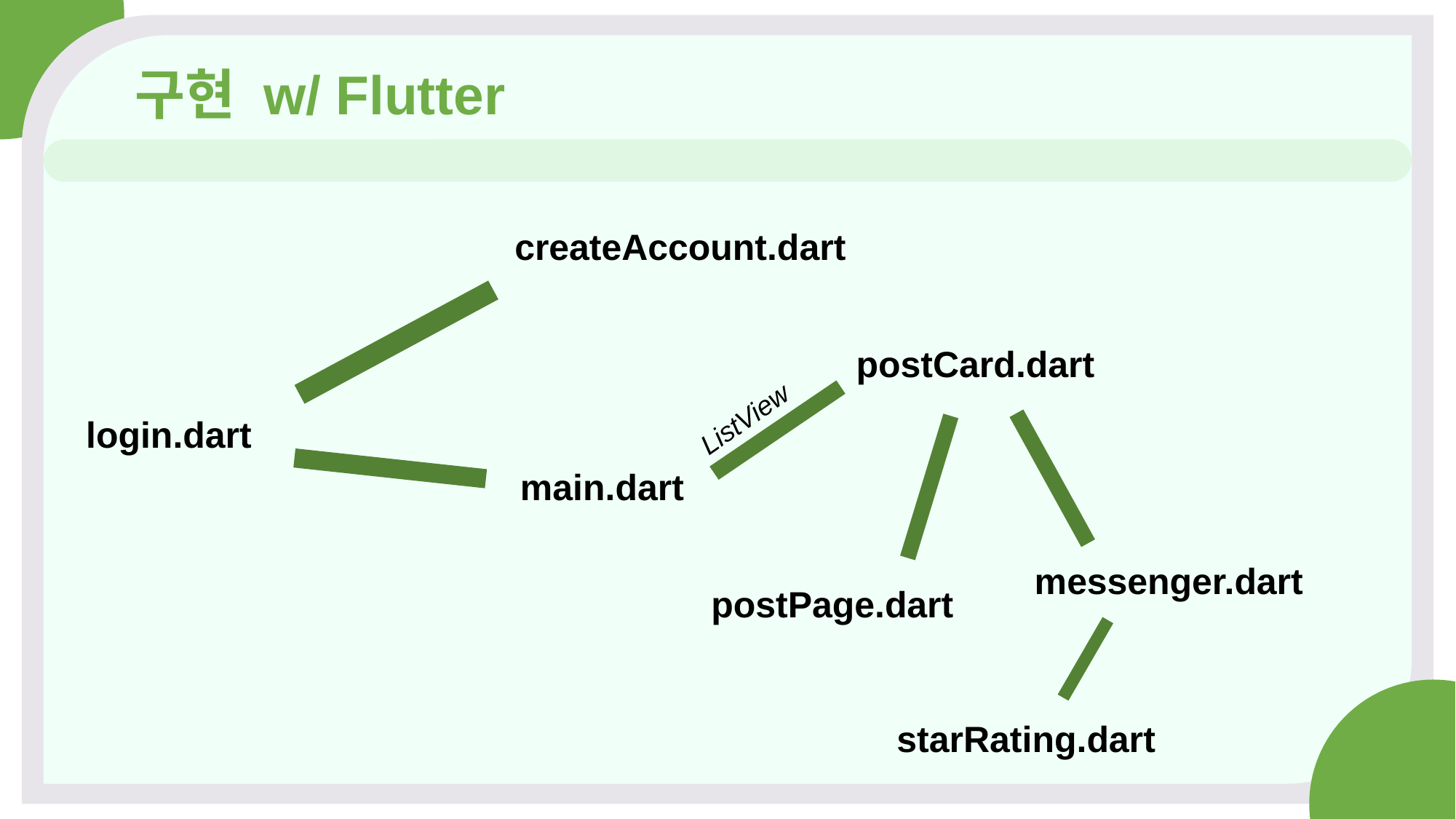

구현 w/ Flutter
#

createAccount.dart

ListView

postCard.dart

login.dart

main.dart

messenger.dart

postPage.dart

starRating.dart